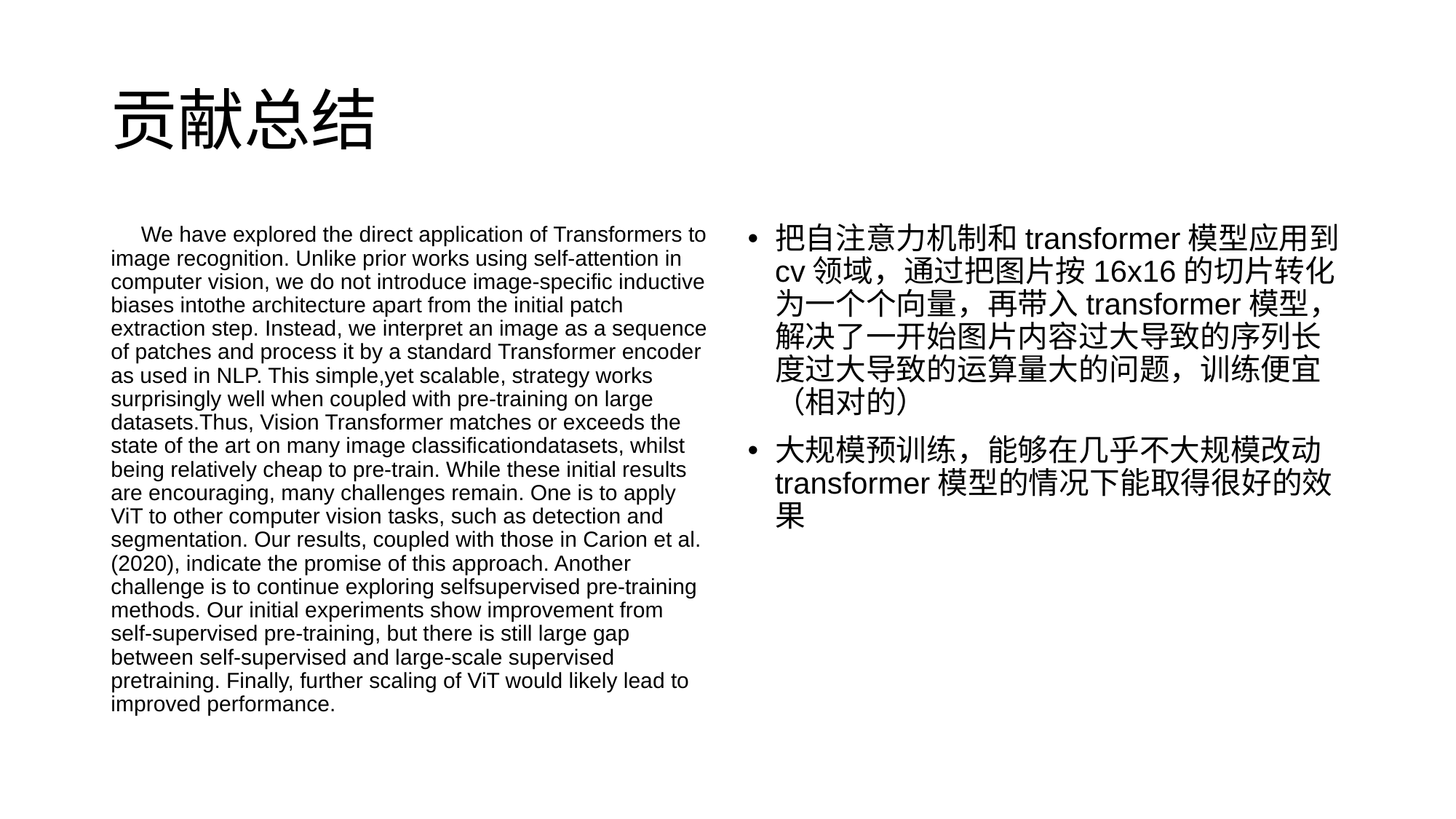

# 贡献总结
     We have explored the direct application of Transformers to image recognition. Unlike prior works using self-attention in computer vision, we do not introduce image-specific inductive biases intothe architecture apart from the initial patch extraction step. Instead, we interpret an image as a sequence of patches and process it by a standard Transformer encoder as used in NLP. This simple,yet scalable, strategy works surprisingly well when coupled with pre-training on large datasets.Thus, Vision Transformer matches or exceeds the state of the art on many image classificationdatasets, whilst being relatively cheap to pre-train. While these initial results are encouraging, many challenges remain. One is to apply ViT to other computer vision tasks, such as detection and segmentation. Our results, coupled with those in Carion et al. (2020), indicate the promise of this approach. Another challenge is to continue exploring selfsupervised pre-training methods. Our initial experiments show improvement from self-supervised pre-training, but there is still large gap between self-supervised and large-scale supervised pretraining. Finally, further scaling of ViT would likely lead to improved performance.

把自注意力机制和transformer模型应用到cv领域，通过把图片按16x16的切片转化为一个个向量，再带入transformer模型，解决了一开始图片内容过大导致的序列长度过大导致的运算量大的问题，训练便宜（相对的）
大规模预训练，能够在几乎不大规模改动transformer模型的情况下能取得很好的效果